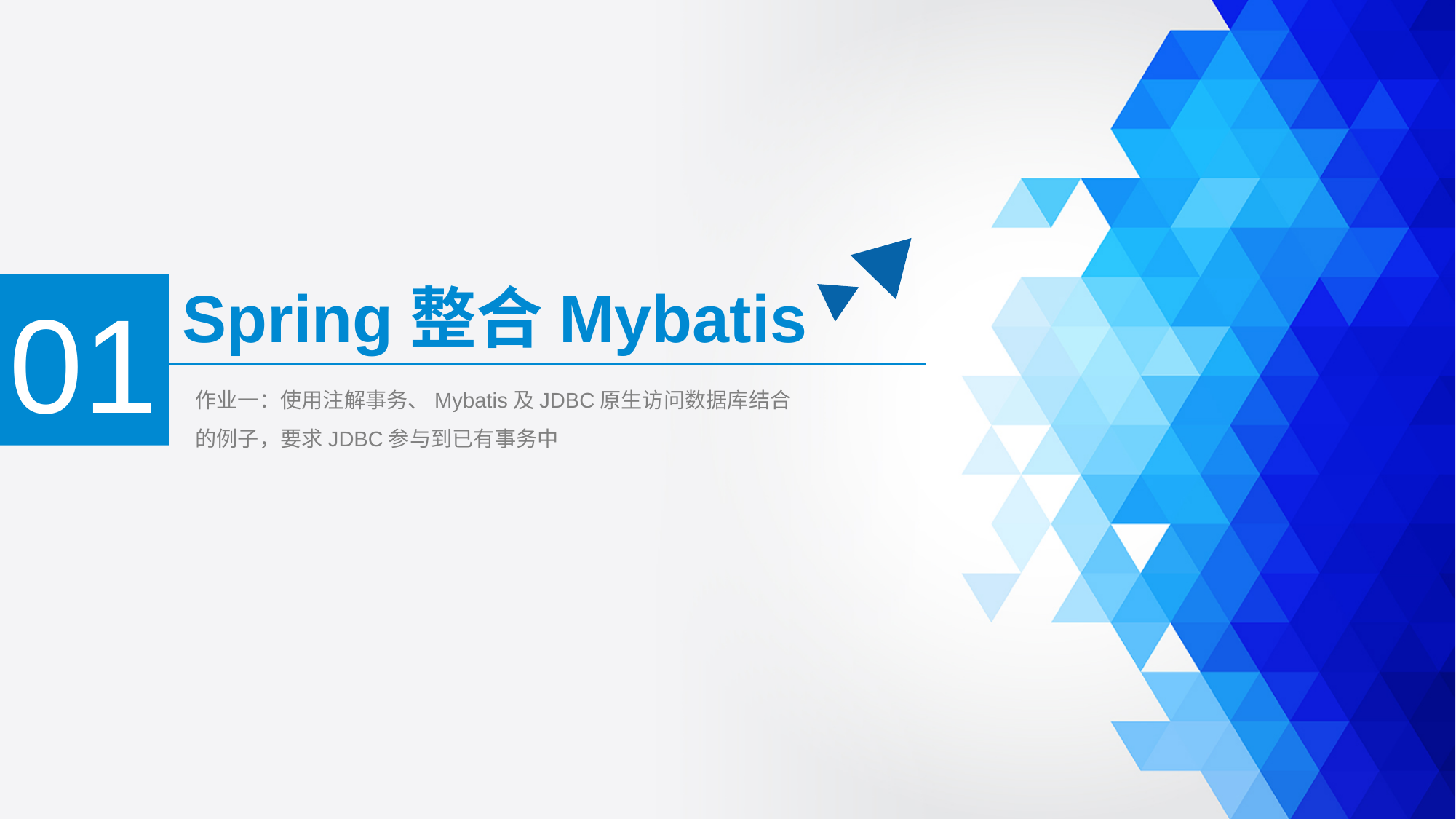

Spring整合Mybatis
01

作业一：使用注解事务、Mybatis及JDBC原生访问数据库结合的例子，要求JDBC参与到已有事务中